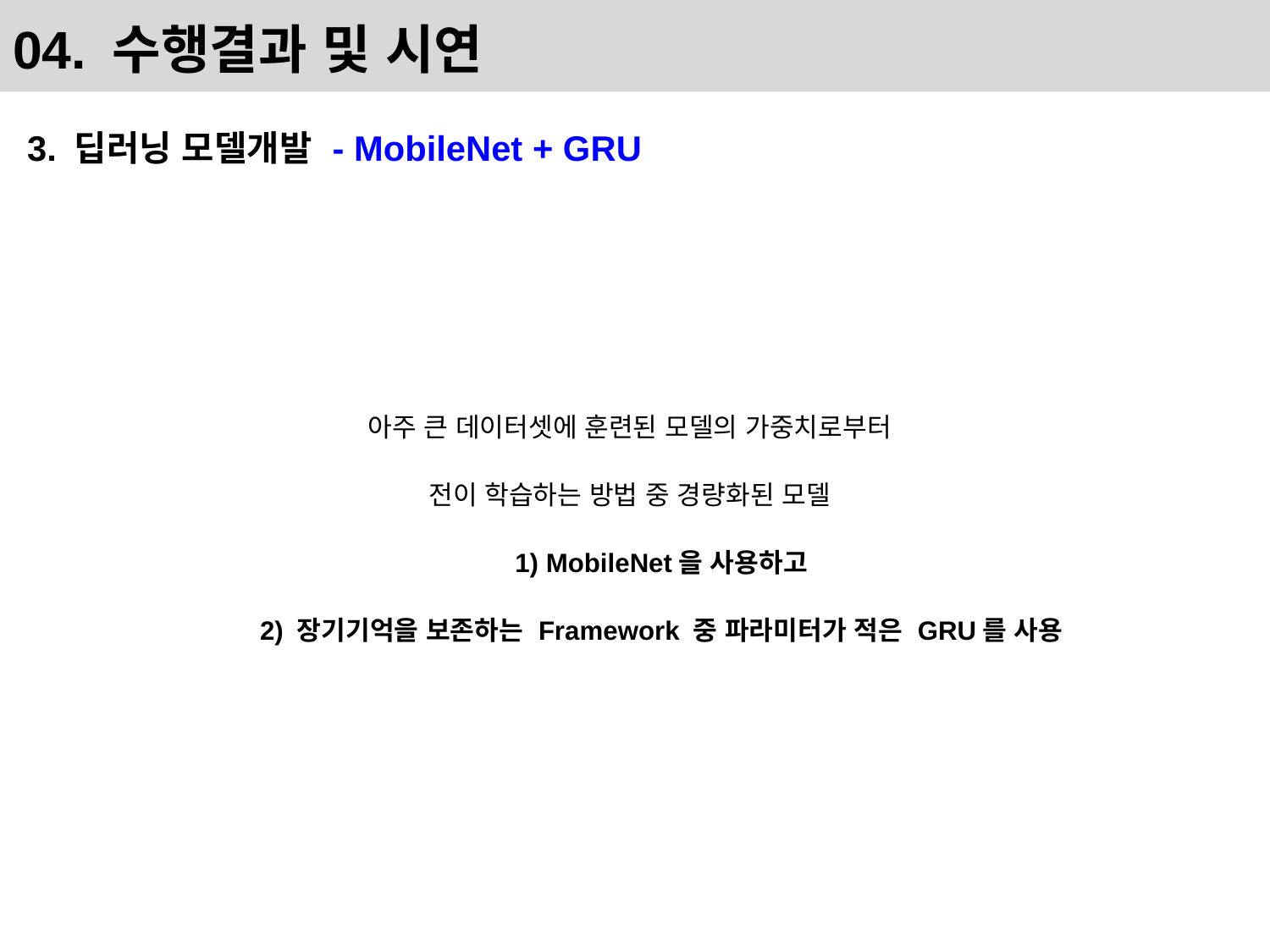

# 04. 수행결과 및 시연
3. 딥러닝 모델개발 - MobileNet + GRU

아주 큰 데이터셋에 훈련된 모델의 가중치로부터

전이 학습하는 방법 중 경량화된 모델

1) MobileNet을 사용하고

2) 장기기억을 보존하는 Framework 중 파라미터가 적은 GRU를 사용